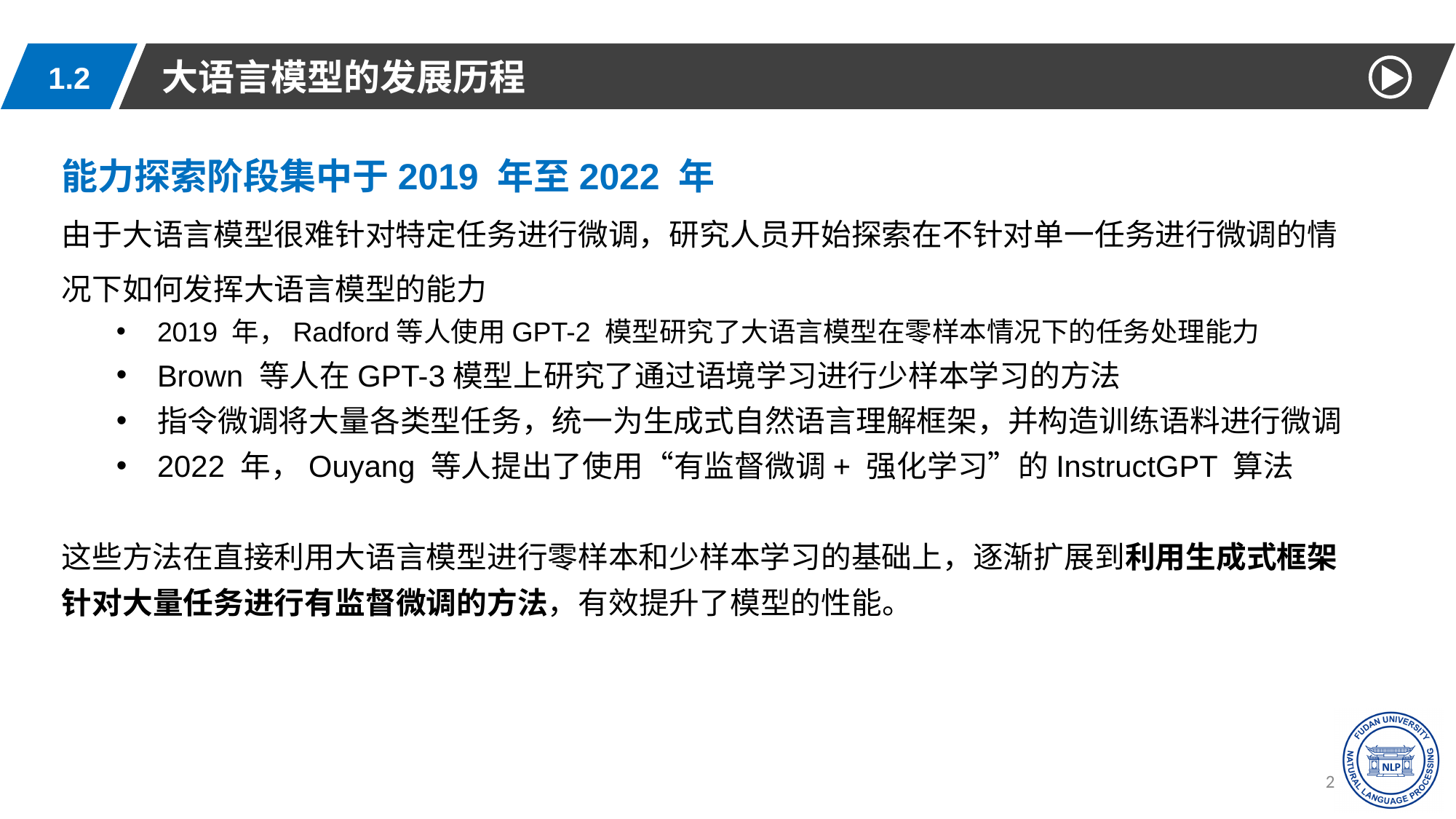

大语言模型的发展历程
1.2

能力探索阶段集中于2019 年至2022 年
由于大语言模型很难针对特定任务进行微调，研究人员开始探索在不针对单一任务进行微调的情况下如何发挥大语言模型的能力
2019 年，Radford等人使用GPT-2 模型研究了大语言模型在零样本情况下的任务处理能力
Brown 等人在GPT-3模型上研究了通过语境学习进行少样本学习的方法
指令微调将大量各类型任务，统一为生成式自然语言理解框架，并构造训练语料进行微调
2022 年，Ouyang 等人提出了使用“有监督微调+ 强化学习”的InstructGPT 算法

这些方法在直接利用大语言模型进行零样本和少样本学习的基础上，逐渐扩展到利用生成式框架针对大量任务进行有监督微调的方法，有效提升了模型的性能。
22